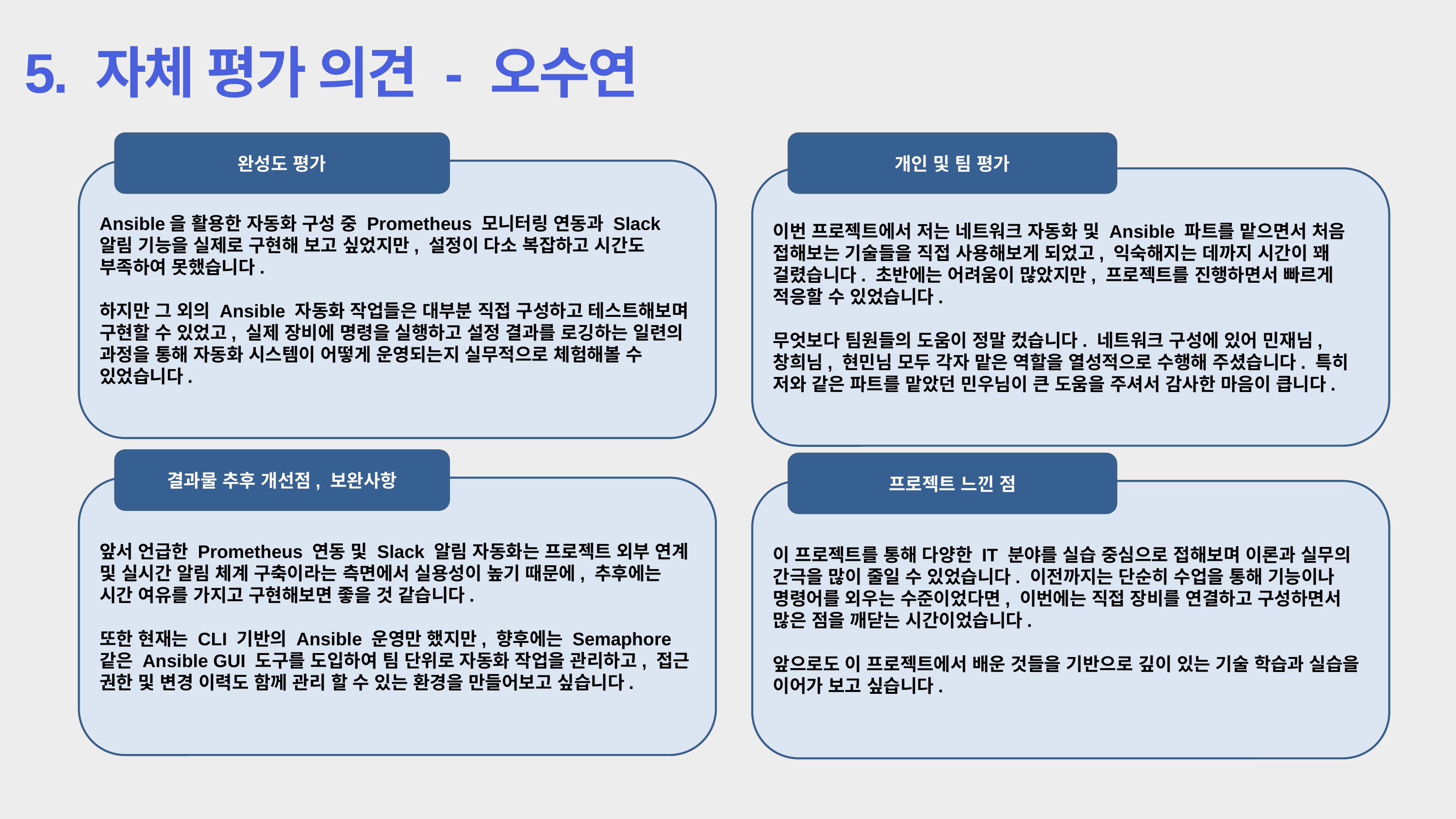

5. 자체 평가 의견 - 오수연
완성도 평가
개인 및 팀 평가
Ansible을 활용한 자동화 구성 중 Prometheus 모니터링 연동과 Slack 알림 기능을 실제로 구현해 보고 싶었지만, 설정이 다소 복잡하고 시간도 부족하여 못했습니다.

하지만 그 외의 Ansible 자동화 작업들은 대부분 직접 구성하고 테스트해보며 구현할 수 있었고, 실제 장비에 명령을 실행하고 설정 결과를 로깅하는 일련의 과정을 통해 자동화 시스템이 어떻게 운영되는지 실무적으로 체험해볼 수 있었습니다.
이번 프로젝트에서 저는 네트워크 자동화 및 Ansible 파트를 맡으면서 처음 접해보는 기술들을 직접 사용해보게 되었고, 익숙해지는 데까지 시간이 꽤 걸렸습니다. 초반에는 어려움이 많았지만, 프로젝트를 진행하면서 빠르게 적응할 수 있었습니다.

무엇보다 팀원들의 도움이 정말 컸습니다. 네트워크 구성에 있어 민재님, 창희님, 현민님 모두 각자 맡은 역할을 열성적으로 수행해 주셨습니다. 특히 저와 같은 파트를 맡았던 민우님이 큰 도움을 주셔서 감사한 마음이 큽니다.
결과물 추후 개선점, 보완사항
프로젝트 느낀 점
앞서 언급한 Prometheus 연동 및 Slack 알림 자동화는 프로젝트 외부 연계 및 실시간 알림 체계 구축이라는 측면에서 실용성이 높기 때문에, 추후에는 시간 여유를 가지고 구현해보면 좋을 것 같습니다.

또한 현재는 CLI 기반의 Ansible 운영만 했지만, 향후에는 Semaphore 같은 Ansible GUI 도구를 도입하여 팀 단위로 자동화 작업을 관리하고, 접근 권한 및 변경 이력도 함께 관리 할 수 있는 환경을 만들어보고 싶습니다.
이 프로젝트를 통해 다양한 IT 분야를 실습 중심으로 접해보며 이론과 실무의 간극을 많이 줄일 수 있었습니다. 이전까지는 단순히 수업을 통해 기능이나 명령어를 외우는 수준이었다면, 이번에는 직접 장비를 연결하고 구성하면서 많은 점을 깨닫는 시간이었습니다.

앞으로도 이 프로젝트에서 배운 것들을 기반으로 깊이 있는 기술 학습과 실습을 이어가 보고 싶습니다.